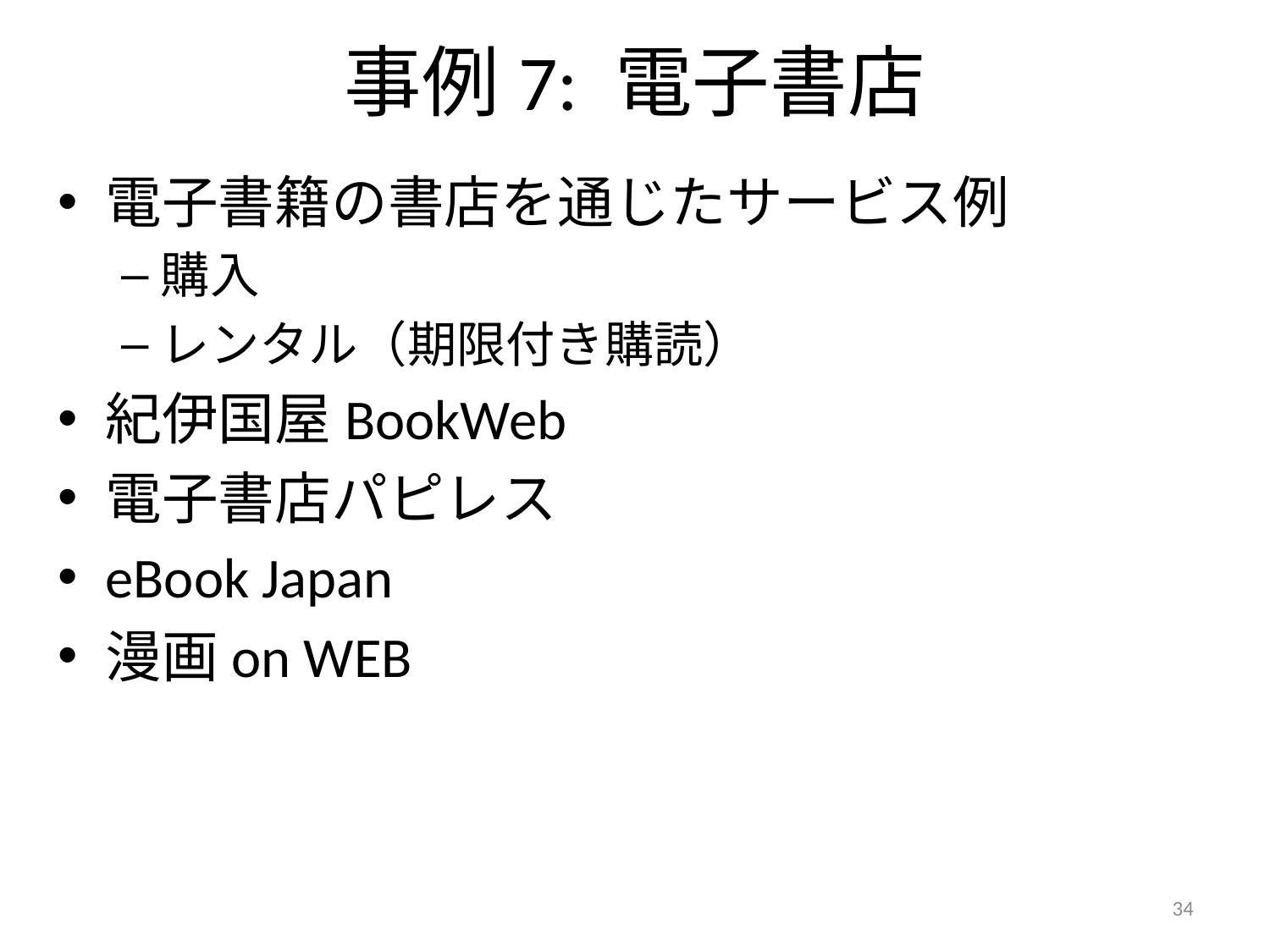

# 事例7: 電子書店
電子書籍の書店を通じたサービス例
購入
レンタル（期限付き購読）
紀伊国屋BookWeb
電子書店パピレス
eBook Japan
漫画on WEB

34